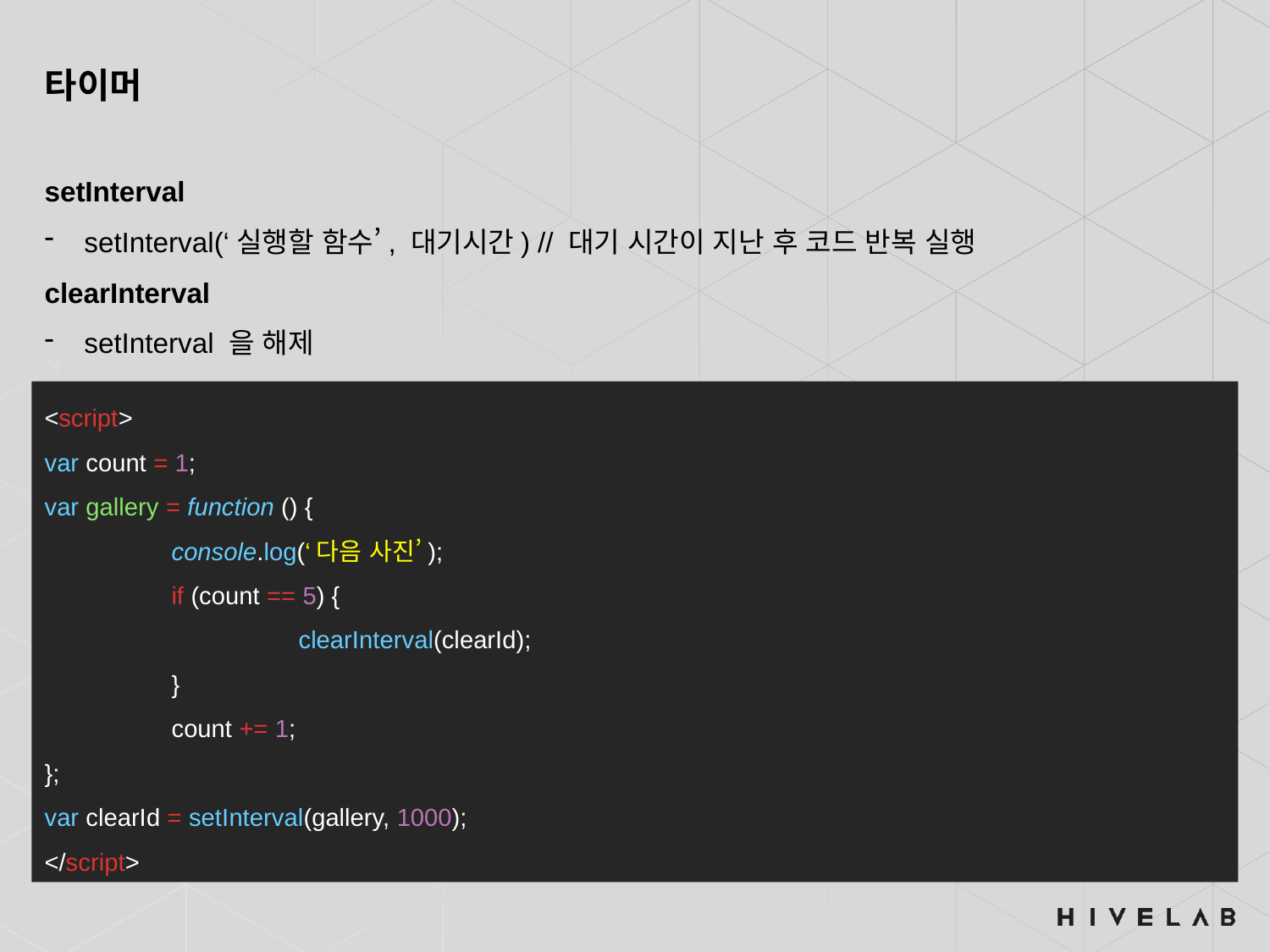

타이머

setInterval
setInterval(‘실행할 함수’, 대기시간) // 대기 시간이 지난 후 코드 반복 실행
clearInterval
setInterval 을 해제
<script>
var count = 1;
var gallery = function () {
	console.log(‘다음 사진’);
	if (count == 5) {
		clearInterval(clearId);
	}
	count += 1;
};
var clearId = setInterval(gallery, 1000);
</script>